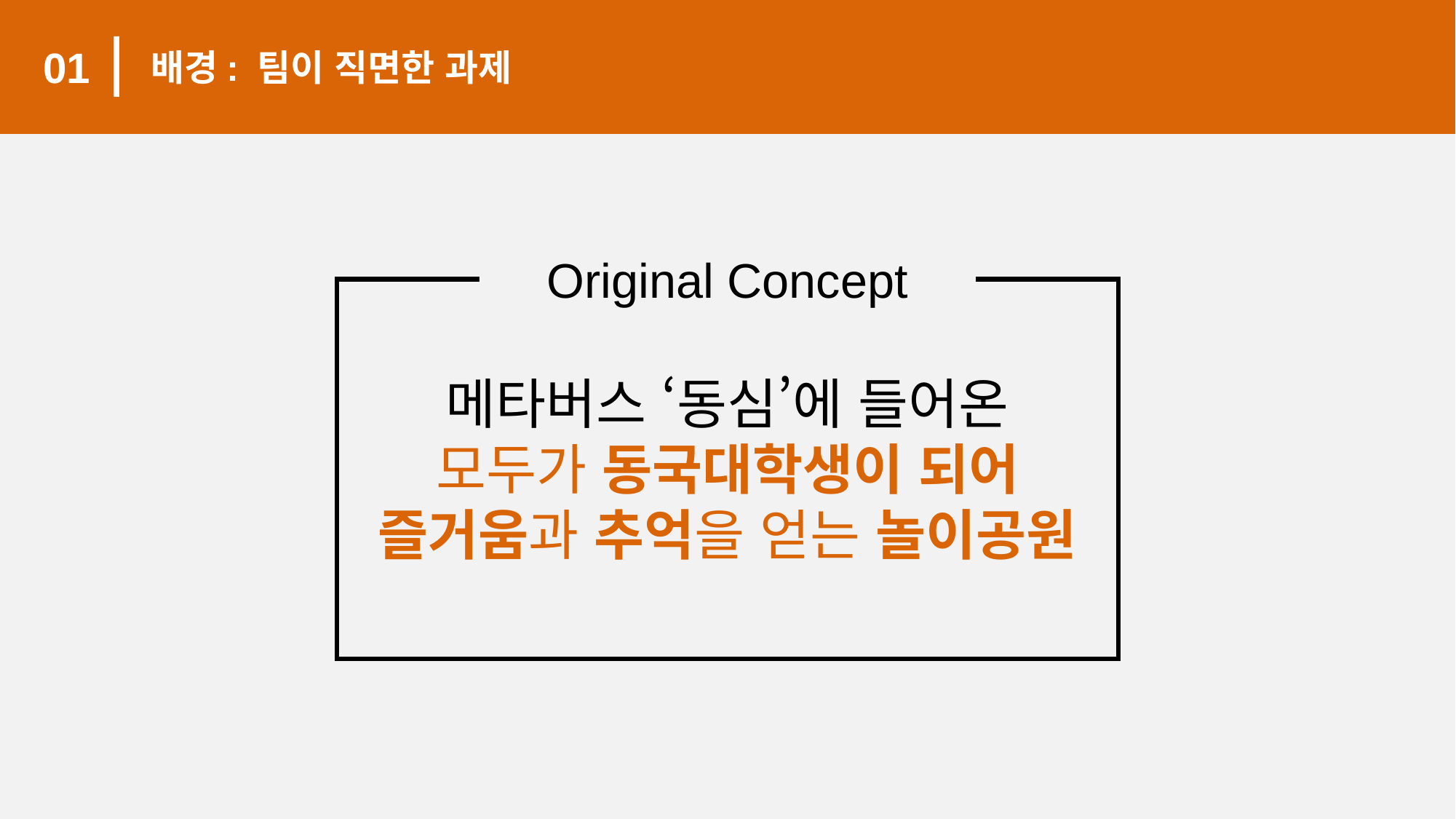

01

배경: 팀이 직면한 과제
ae동국
Original Concept

메타버스 ‘동심’에 들어온
모두가 동국대학생이 되어
즐거움과 추억을 얻는 놀이공원